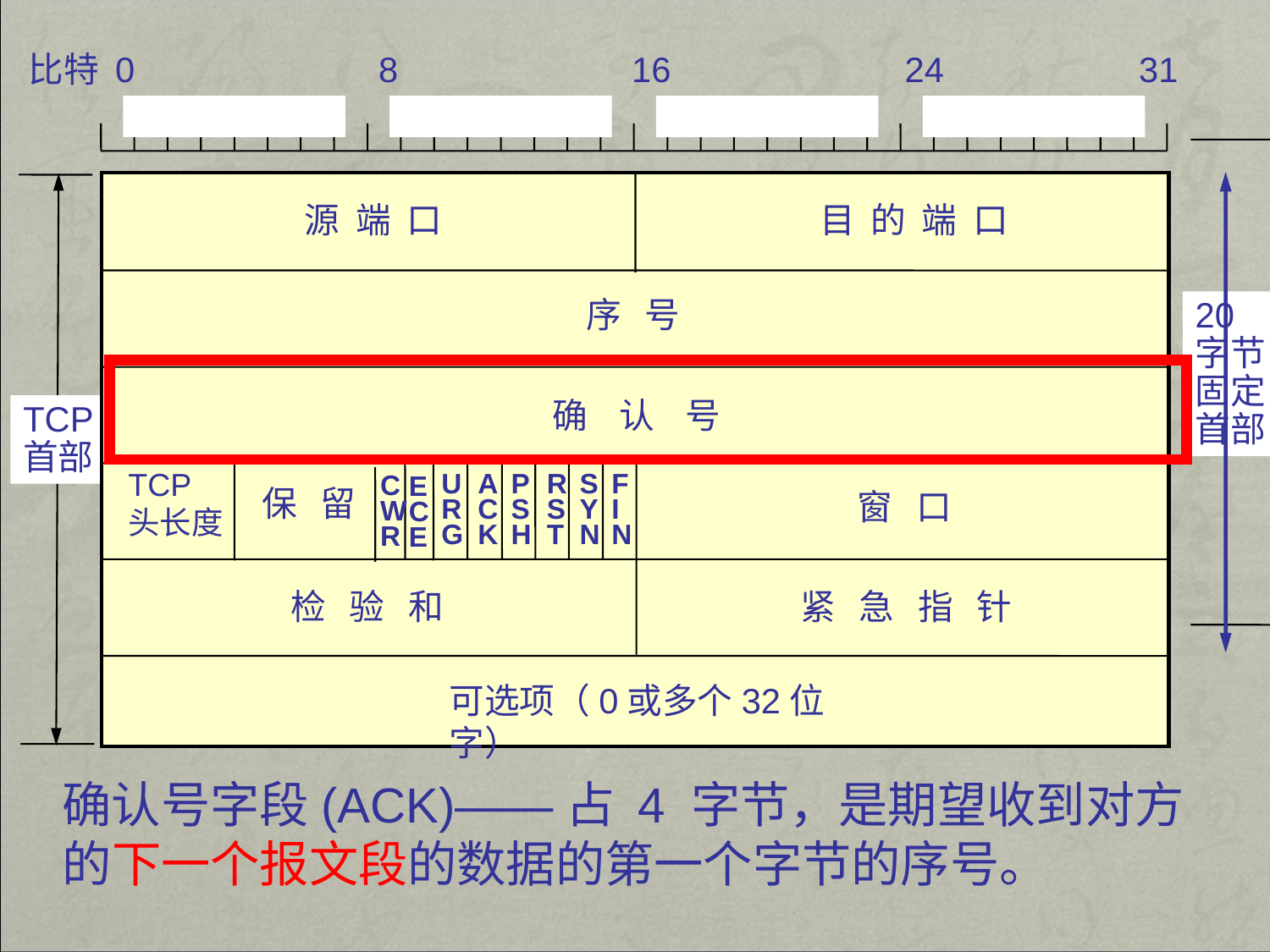

比特 0                         8                        16                        24                    31

源  端  口
目  的  端  口

序   号

确    认    号
TCP
首部
TCP头长度

U
R
G
A
C
K
P
S
H
R
S
T
S
Y
N
F
I
N
C
W
R
E
C
E
保   留
窗   口

检   验   和
紧   急   指   针

可选项（0或多个32位字）

20
字节
固定
首部

确认号字段(ACK)——占 4 字节，是期望收到对方的下一个报文段的数据的第一个字节的序号。
147